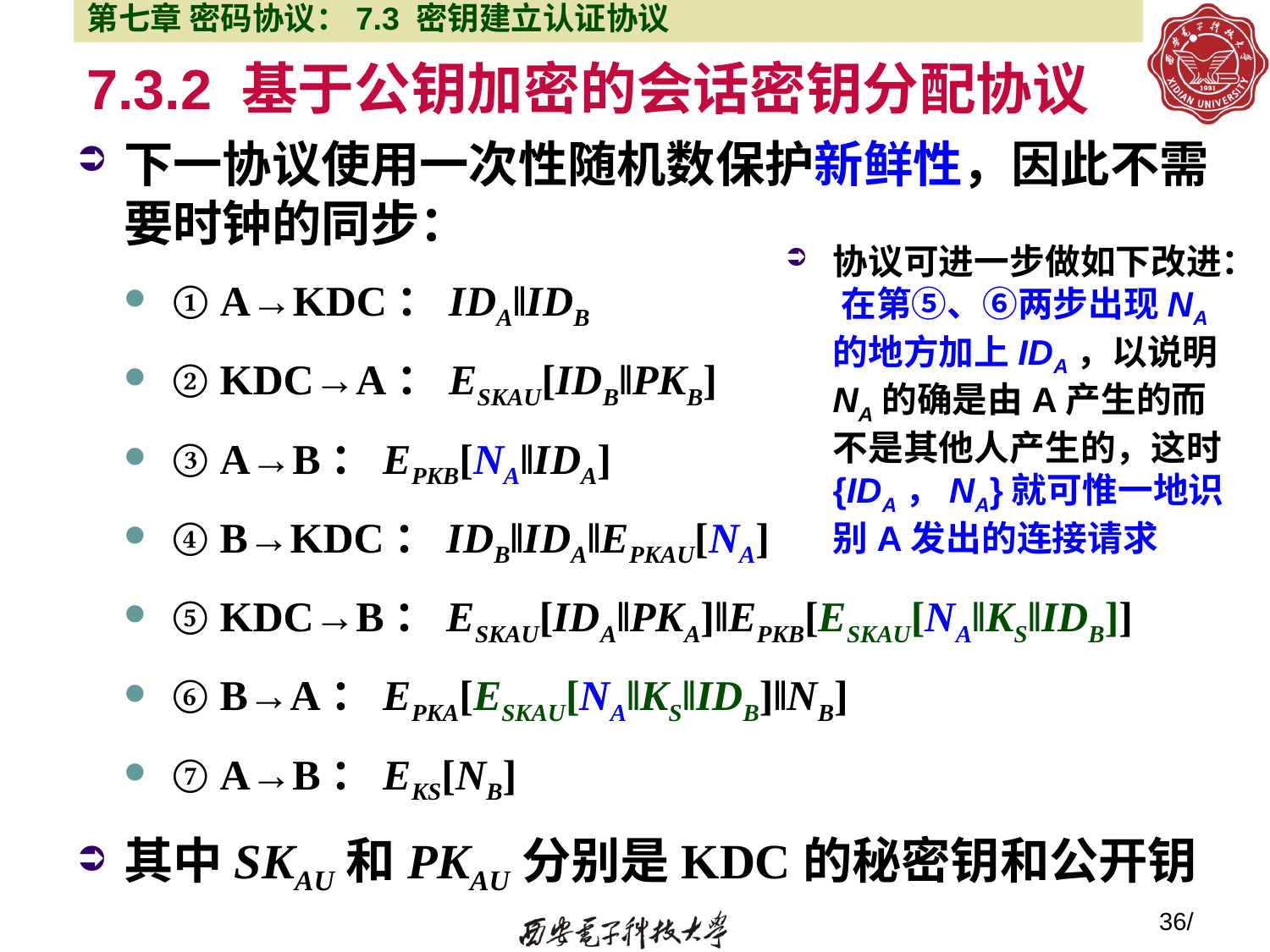

第七章 密码协议：7.3 密钥建立认证协议
# 7.3.2 基于公钥加密的会话密钥分配协议
下一协议使用一次性随机数保护新鲜性，因此不需要时钟的同步：
① A→KDC：IDA‖IDB
② KDC→A：ESKAU[IDB‖PKB]
③ A→B：EPKB[NA‖IDA]
④ B→KDC：IDB‖IDA‖EPKAU[NA]
⑤ KDC→B：ESKAU[IDA‖PKA]‖EPKB[ESKAU[NA‖KS‖IDB]]
⑥ B→A：EPKA[ESKAU[NA‖KS‖IDB]‖NB]
⑦ A→B：EKS[NB]
其中SKAU和PKAU分别是KDC的秘密钥和公开钥
协议可进一步做如下改进： 在第⑤、⑥两步出现NA的地方加上IDA，以说明NA的确是由A产生的而不是其他人产生的，这时{IDA，NA}就可惟一地识别A发出的连接请求
36/